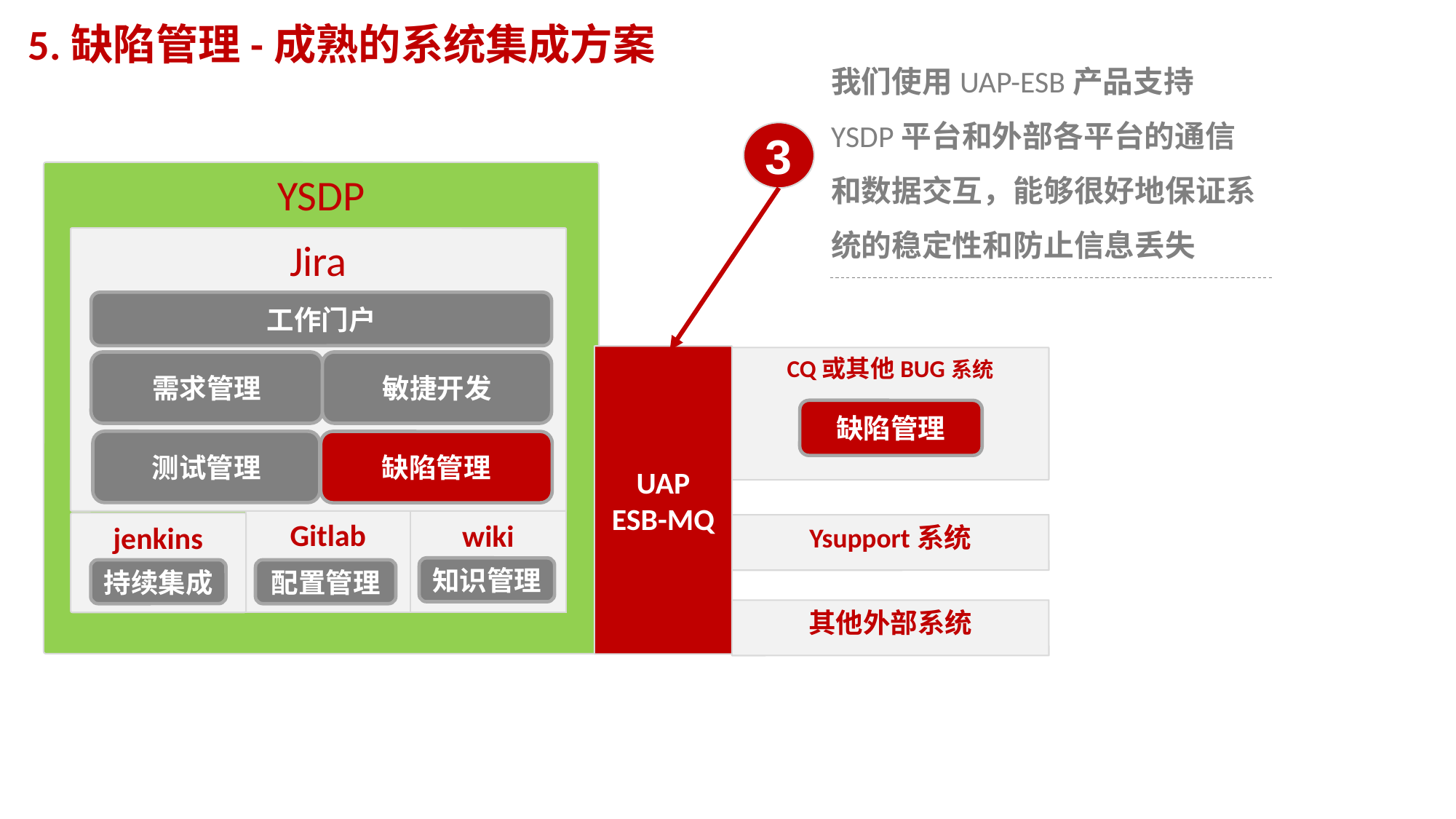

# 5.缺陷管理-成熟的系统集成方案
我们使用UAP-ESB产品支持YSDP平台和外部各平台的通信和数据交互，能够很好地保证系统的稳定性和防止信息丢失
3
YSDP
Jira
工作门户
UAP
ESB-MQ
CQ或其他BUG系统
需求管理
敏捷开发
缺陷管理
测试管理
缺陷管理
Gitlab
wiki
jenkins
Ysupport系统
知识管理
持续集成
配置管理
其他外部系统